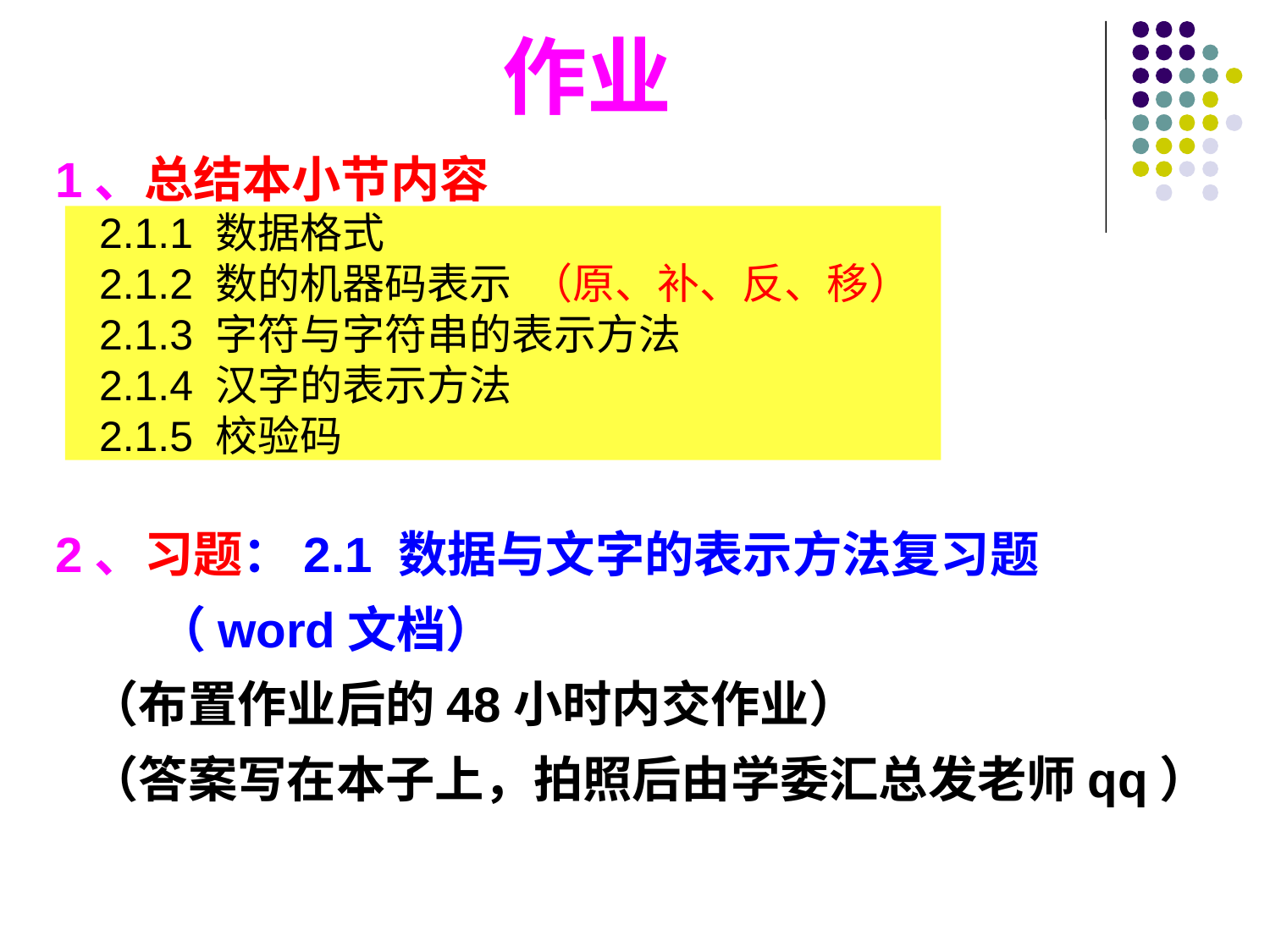

# 作业
1、总结本小节内容

2、习题：2.1 数据与文字的表示方法复习题
        （word文档）
  （布置作业后的48小时内交作业）
  （答案写在本子上，拍照后由学委汇总发老师qq）
2.1.1 数据格式
2.1.2 数的机器码表示  （原、补、反、移）
2.1.3 字符与字符串的表示方法
2.1.4 汉字的表示方法
2.1.5 校验码